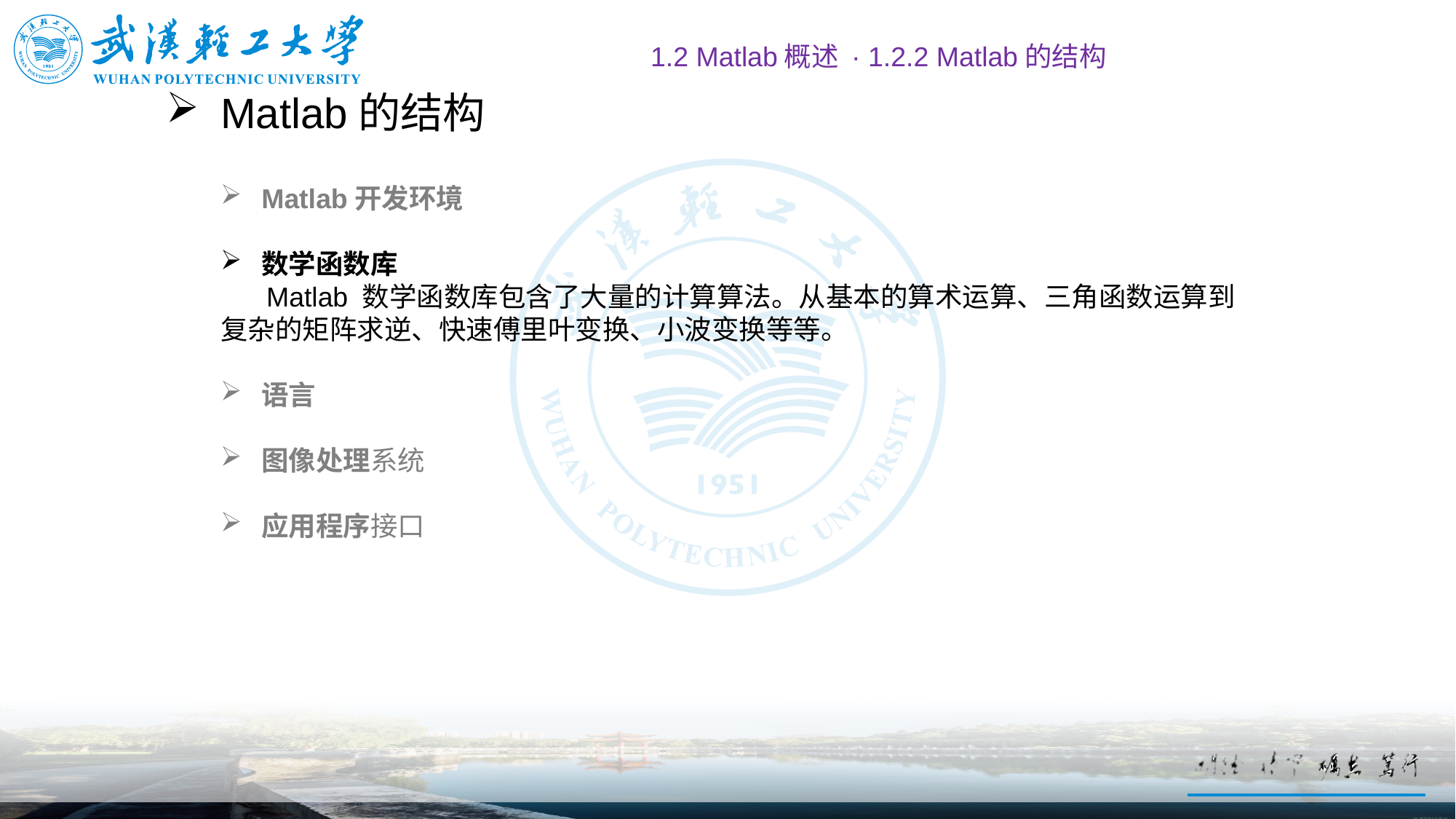

1.2 Matlab概述 · 1.2.2 Matlab的结构
# Matlab的结构
Matlab开发环境

数学函数库
      Matlab 数学函数库包含了大量的计算算法。从基本的算术运算、三角函数运算到复杂的矩阵求逆、快速傅里叶变换、小波变换等等。

语言

图像处理系统

应用程序接口